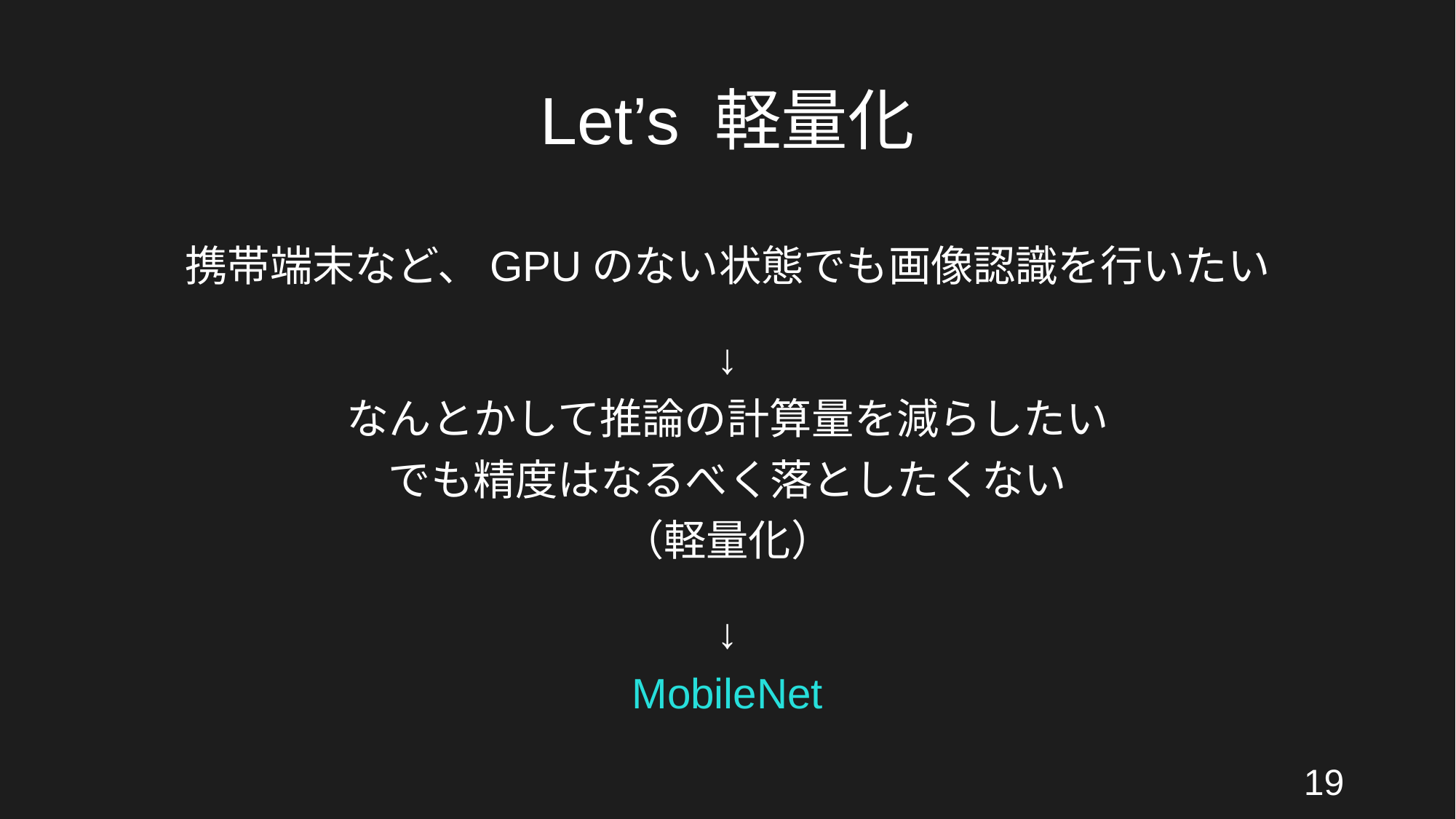

# Let’s 軽量化
携帯端末など、GPUのない状態でも画像認識を行いたい
↓
なんとかして推論の計算量を減らしたい
でも精度はなるべく落としたくない
（軽量化）
↓
MobileNet
19